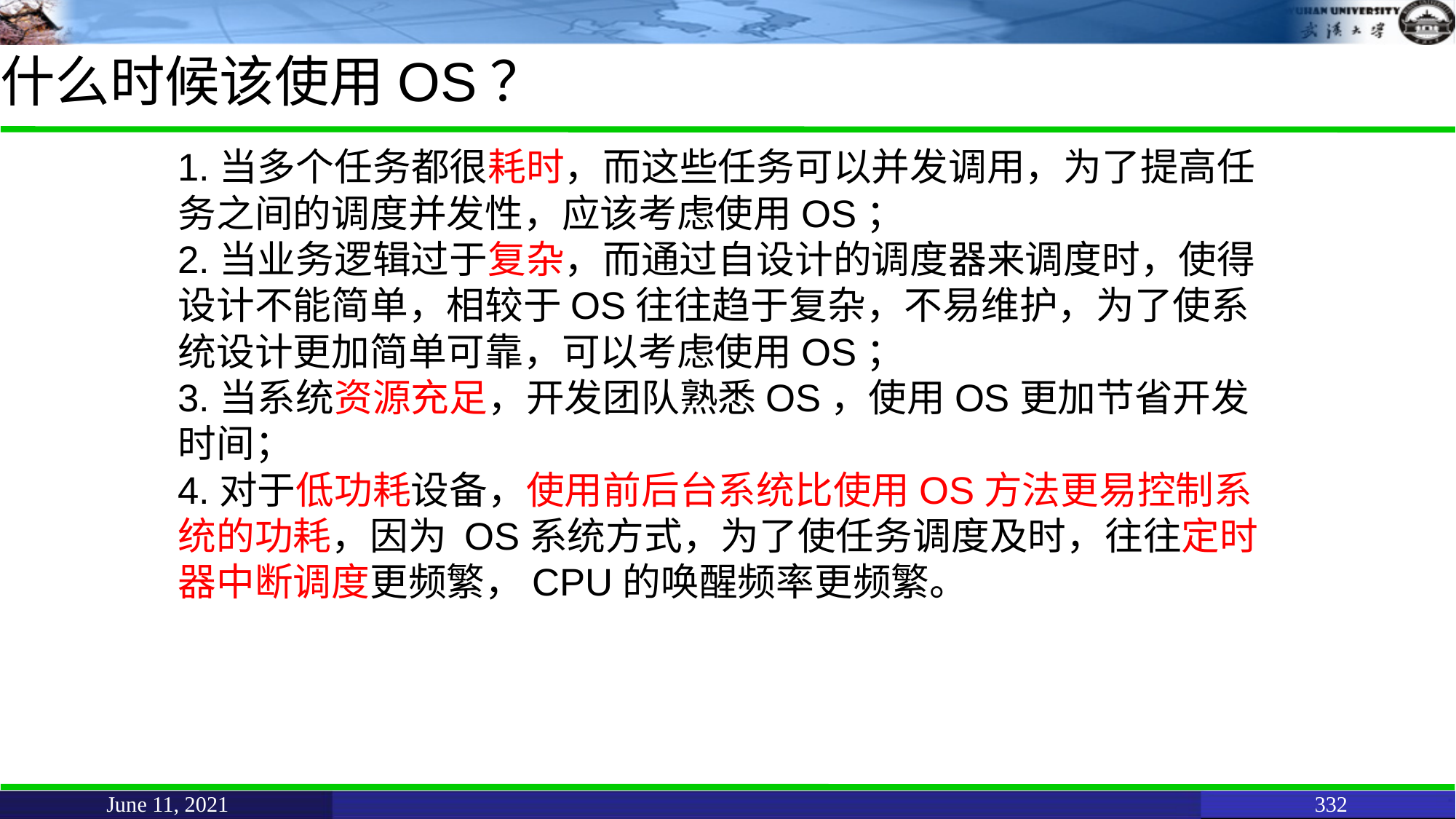

# 什么时候该使用OS？
1.当多个任务都很耗时，而这些任务可以并发调用，为了提高任务之间的调度并发性，应该考虑使用OS；
2.当业务逻辑过于复杂，而通过自设计的调度器来调度时，使得设计不能简单，相较于OS往往趋于复杂，不易维护，为了使系统设计更加简单可靠，可以考虑使用OS；
3.当系统资源充足，开发团队熟悉OS，使用OS更加节省开发时间；
4.对于低功耗设备，使用前后台系统比使用OS方法更易控制系统的功耗，因为 OS系统方式，为了使任务调度及时，往往定时器中断调度更频繁，CPU的唤醒频率更频繁。

June 11, 2021

332